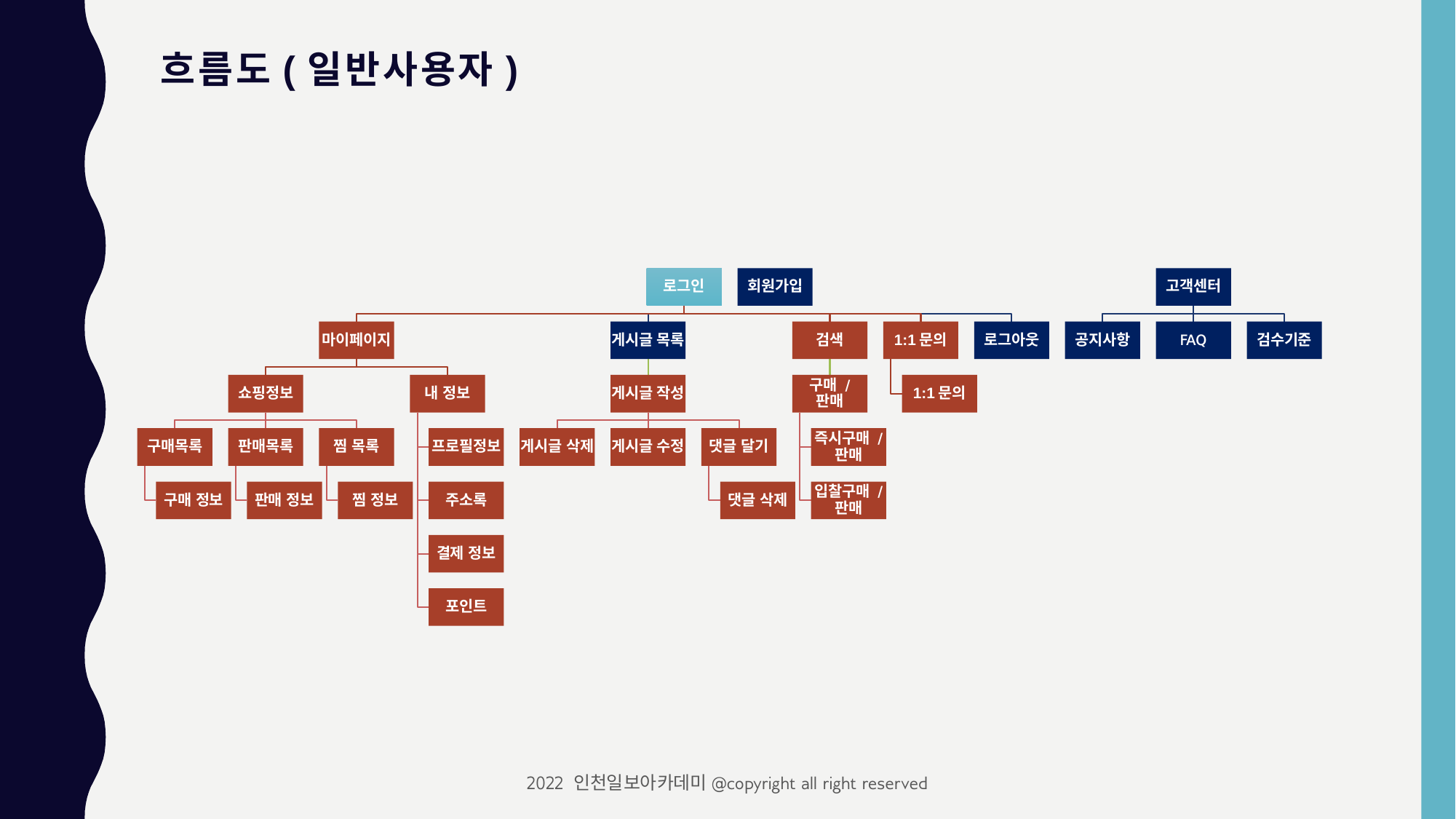

# 흐름도(일반사용자)
로그인
마이페이지
쇼핑정보
구매목록
구매 정보
판매목록
판매 정보
찜 목록
찜 정보
내 정보
프로필정보
주소록
결제 정보
포인트
게시글 목록
게시글 작성
게시글 삭제
게시글 수정
댓글 달기
댓글 삭제
검색
구매 / 판매
즉시구매 / 판매
입찰구매 / 판매
1:1문의
1:1문의
로그아웃
회원가입
고객센터
공지사항
FAQ
검수기준
2022 인천일보아카데미@copyright all right reserved